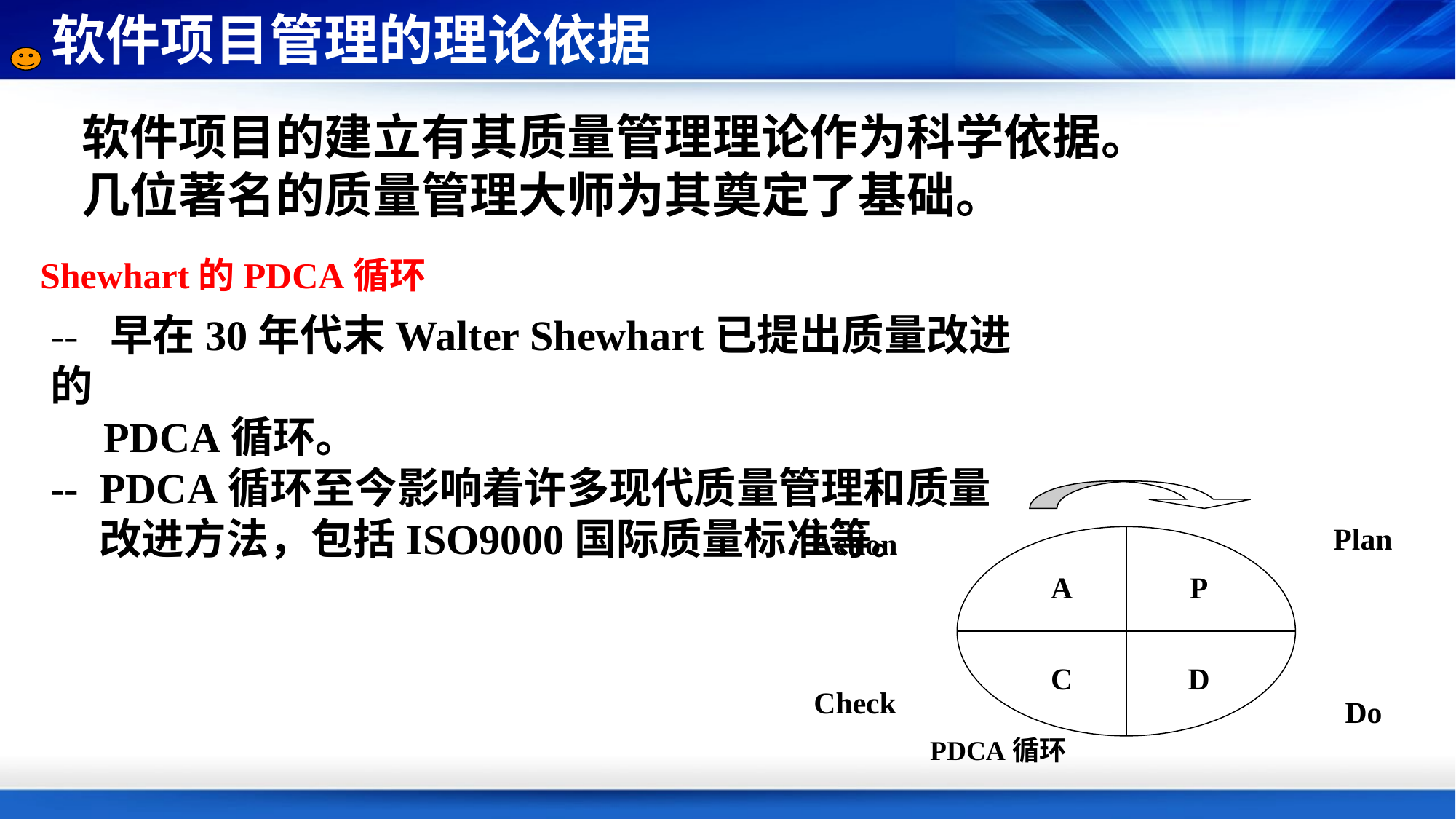

软件项目管理的理论依据

软件项目的建立有其质量管理理论作为科学依据。
几位著名的质量管理大师为其奠定了基础。
Shewhart的PDCA循环
--  早在30年代末Walter Shewhart已提出质量改进的
     PDCA循环。
--  PDCA循环至今影响着许多现代质量管理和质量
    改进方法，包括ISO9000国际质量标准等。

Plan
Action

A
P
C
D
Check
Do
PDCA循环